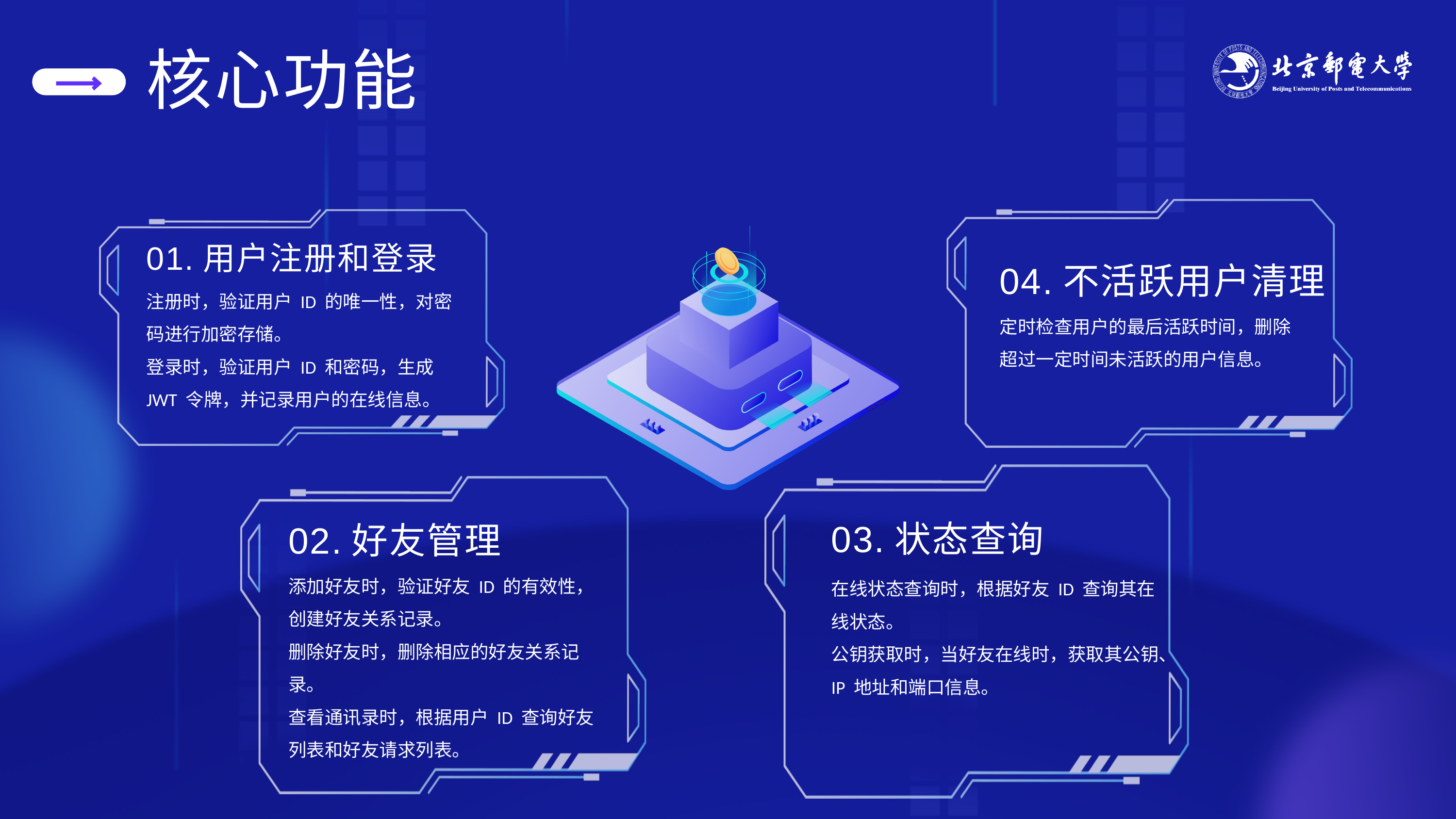

核心功能

01.用户注册和登录
注册时，验证用户 ID 的唯一性，对密码进行加密存储。
登录时，验证用户 ID 和密码，生成 JWT 令牌，并记录用户的在线信息。

04.不活跃用户清理
定时检查用户的最后活跃时间，删除超过一定时间未活跃的用户信息。

03.状态查询
在线状态查询时，根据好友 ID 查询其在线状态。
公钥获取时，当好友在线时，获取其公钥、IP 地址和端口信息。
02.好友管理
添加好友时，验证好友 ID 的有效性，创建好友关系记录。
删除好友时，删除相应的好友关系记录。
查看通讯录时，根据用户 ID 查询好友列表和好友请求列表。